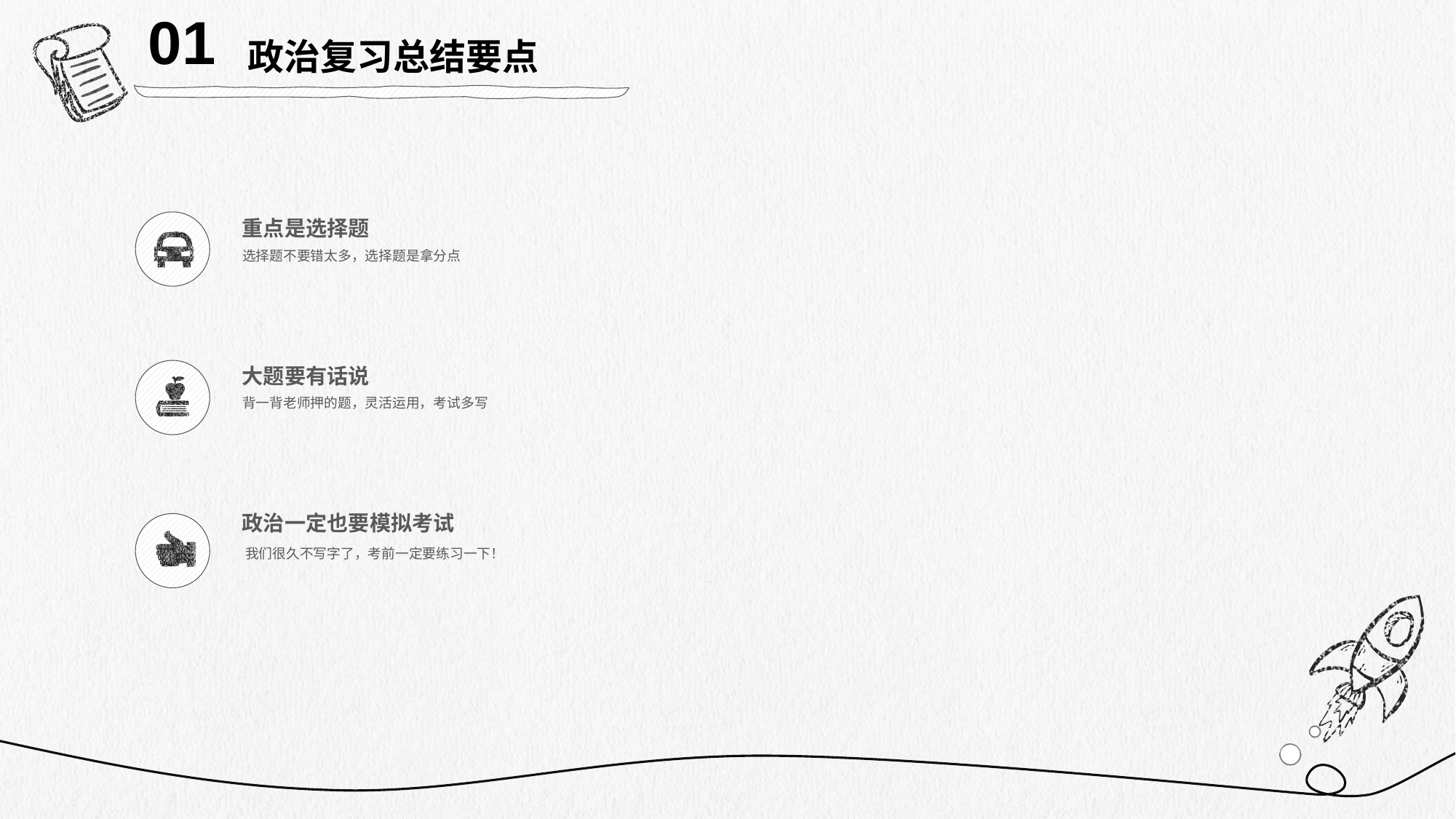

01
政治复习总结要点

重点是选择题
选择题不要错太多，选择题是拿分点

大题要有话说
背一背老师押的题，灵活运用，考试多写

政治一定也要模拟考试
我们很久不写字了，考前一定要练习一下！